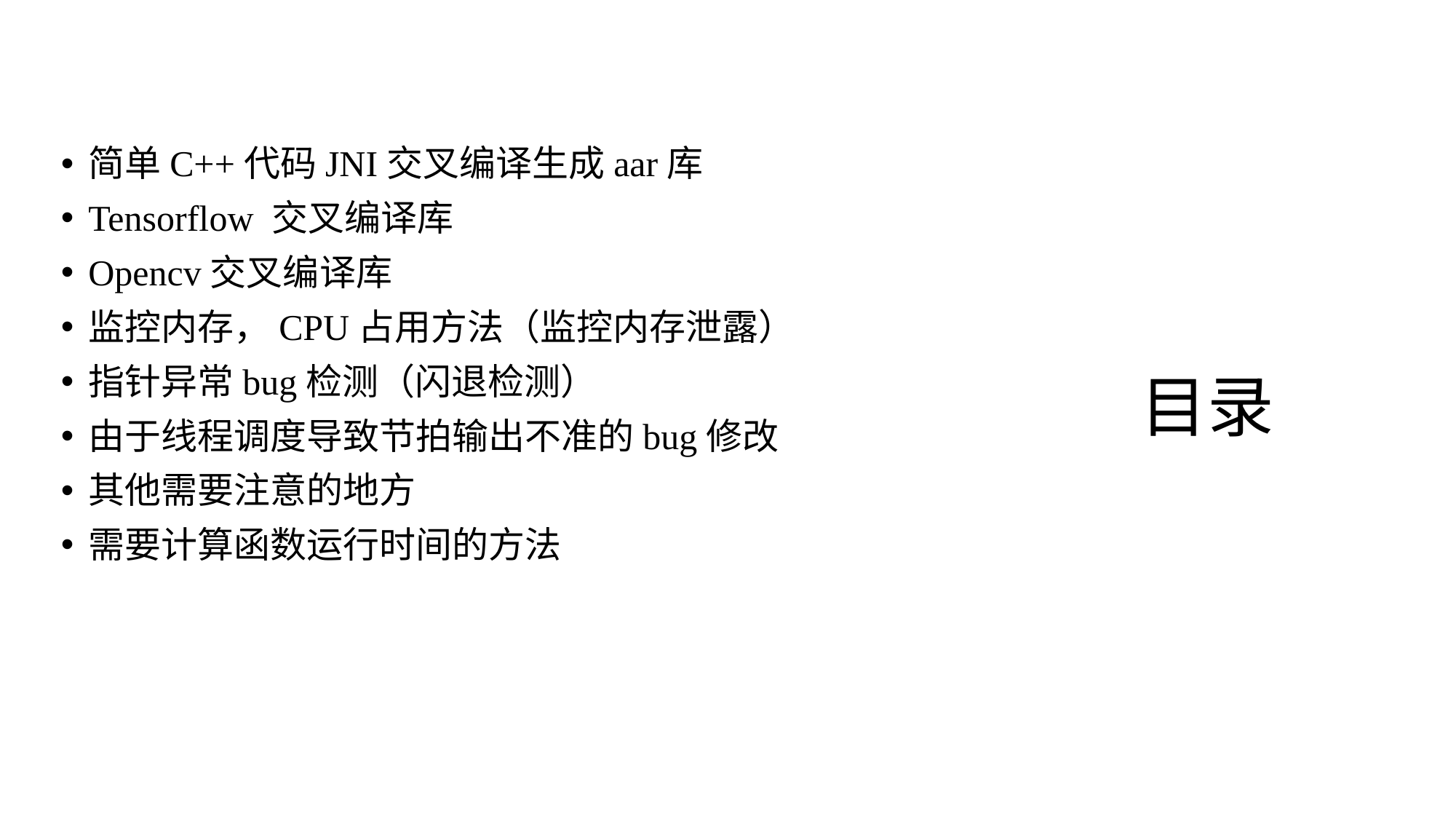

简单C++代码JNI交叉编译生成aar库
Tensorflow 交叉编译库
Opencv交叉编译库
监控内存，CPU占用方法（监控内存泄露）
指针异常bug检测（闪退检测）
由于线程调度导致节拍输出不准的bug修改
其他需要注意的地方
需要计算函数运行时间的方法

目录